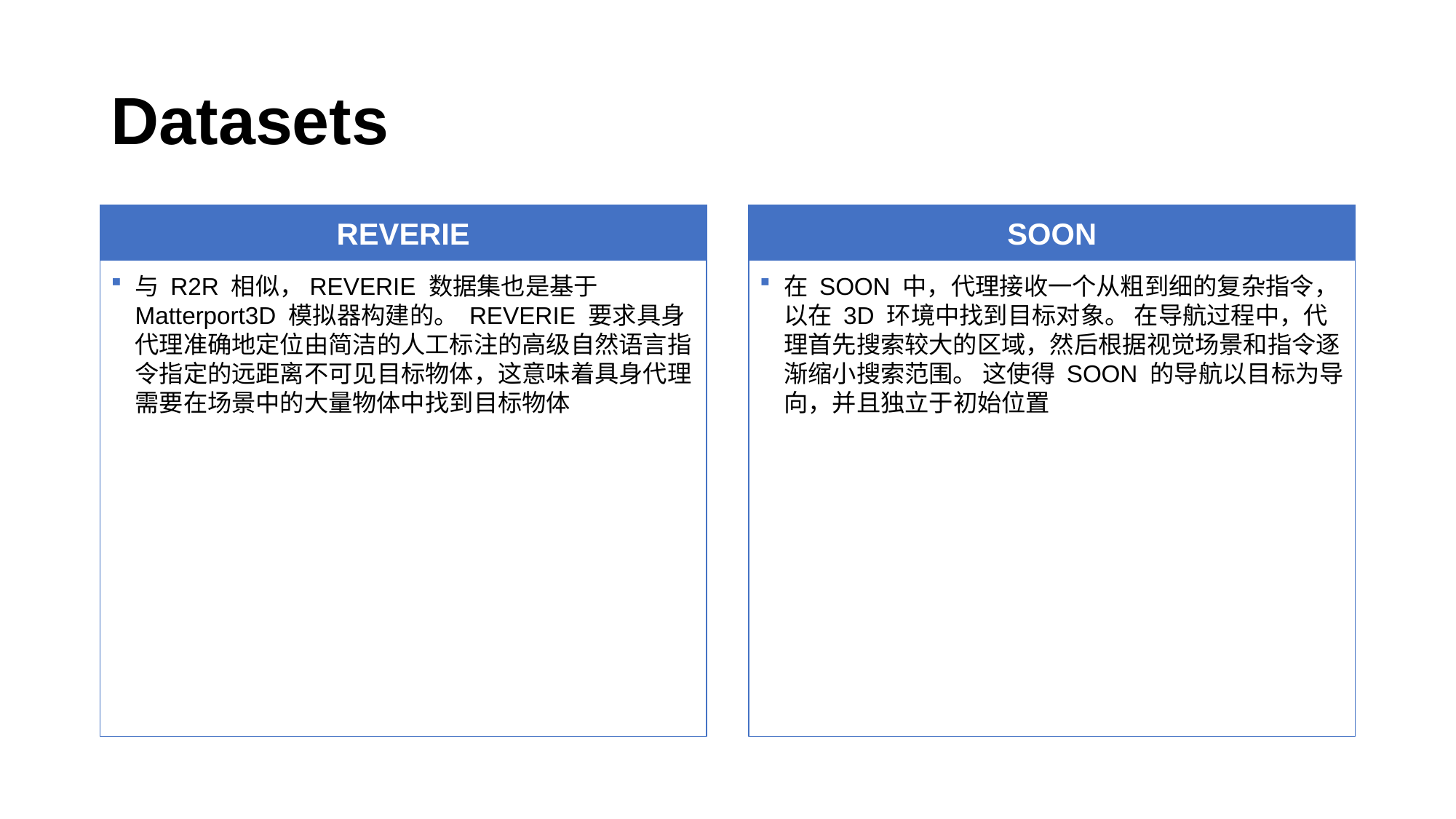

# Datasets
REVERIE
SOON
与 R2R 相似，REVERIE 数据集也是基于 Matterport3D 模拟器构建的。 REVERIE 要求具身代理准确地定位由简洁的人工标注的高级自然语言指令指定的远距离不可见目标物体，这意味着具身代理需要在场景中的大量物体中找到目标物体

在 SOON 中，代理接收一个从粗到细的复杂指令，以在 3D 环境中找到目标对象。 在导航过程中，代理首先搜索较大的区域，然后根据视觉场景和指令逐渐缩小搜索范围。 这使得 SOON 的导航以目标为导向，并且独立于初始位置